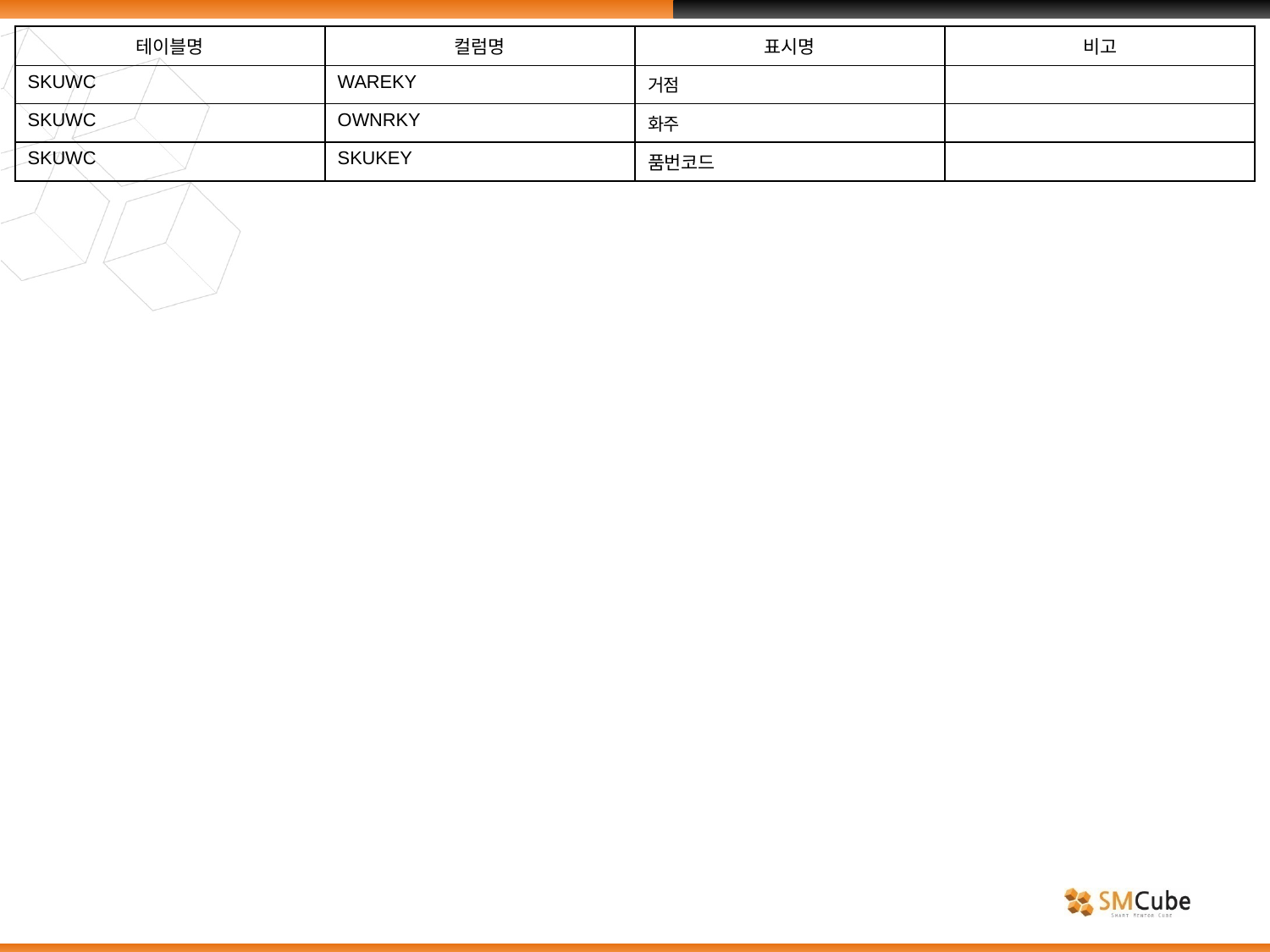

| 테이블명 | 컬럼명 | 표시명 | 비고 |
| --- | --- | --- | --- |
| SKUWC | WAREKY | 거점 |  |
| SKUWC | OWNRKY | 화주 |  |
| SKUWC | SKUKEY | 품번코드 |  |